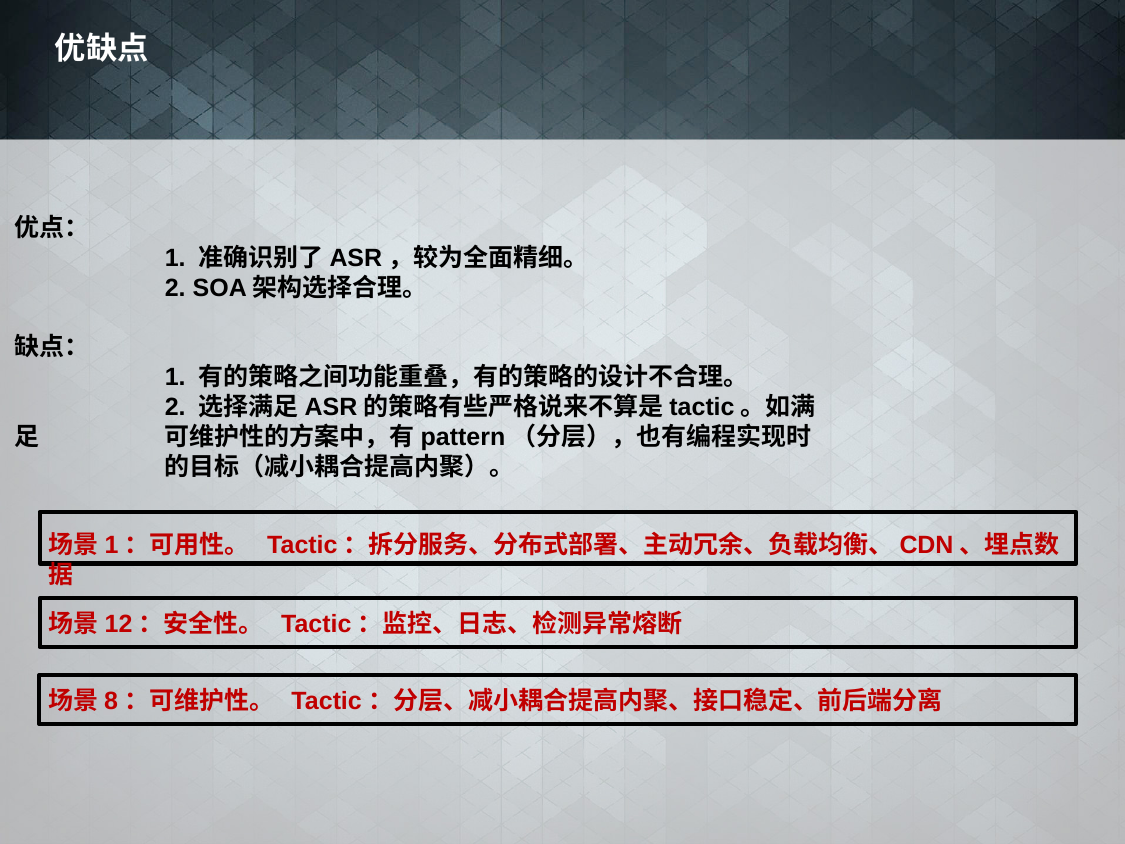

优缺点

优点：
	1. 准确识别了ASR，较为全面精细。
	2. SOA架构选择合理。

缺点：
	1. 有的策略之间功能重叠，有的策略的设计不合理。
	2. 选择满足ASR的策略有些严格说来不算是tactic。如满足	可维护性的方案中，有pattern（分层），也有编程实现时	的目标（减小耦合提高内聚）。

场景1：可用性。  Tactic：拆分服务、分布式部署、主动冗余、负载均衡、CDN、埋点数据

场景12：安全性。  Tactic：监控、日志、检测异常熔断

场景8：可维护性。  Tactic：分层、减小耦合提高内聚、接口稳定、前后端分离